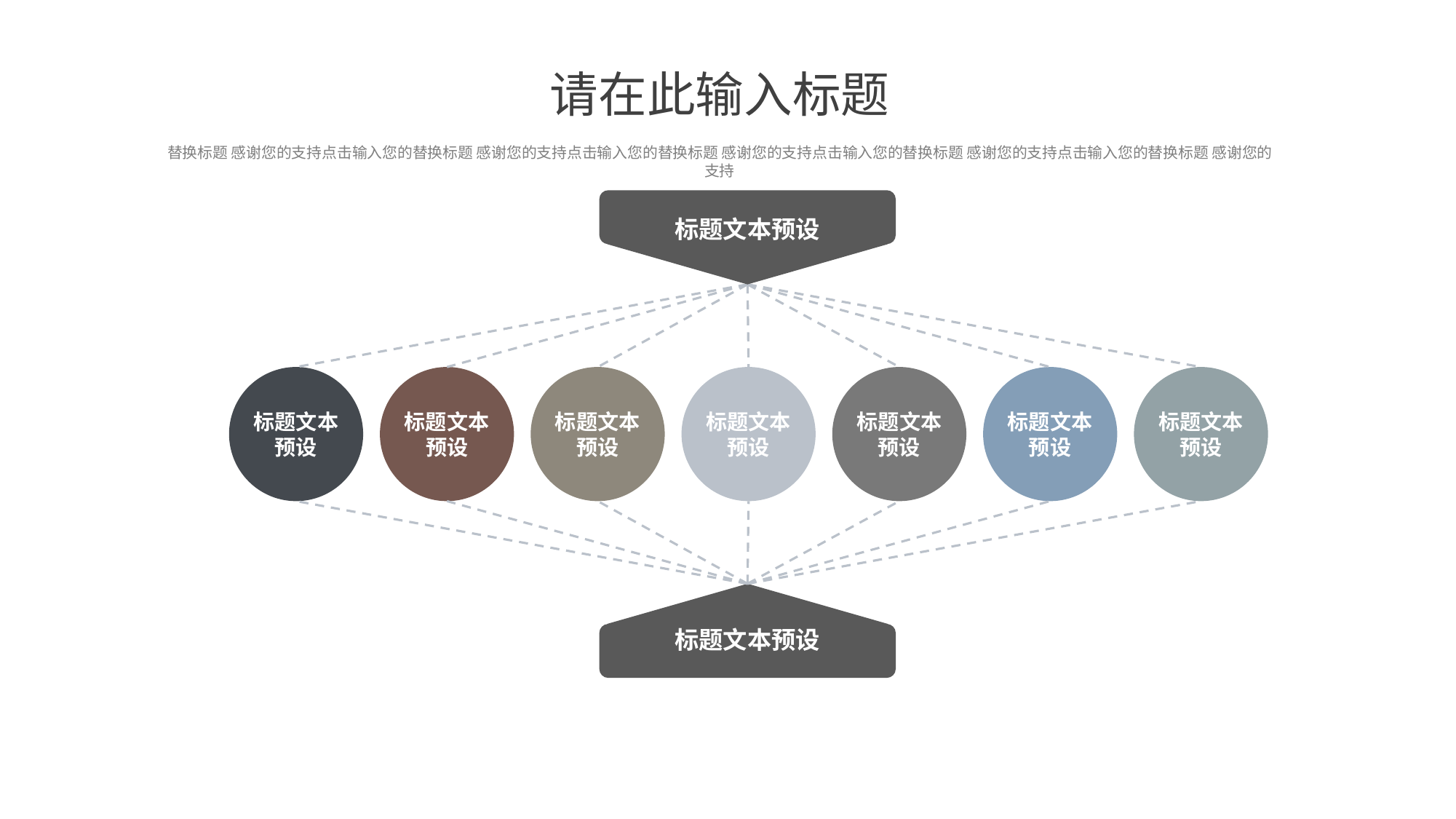

请在此输入标题
替换标题 感谢您的支持点击输入您的替换标题 感谢您的支持点击输入您的替换标题 感谢您的支持点击输入您的替换标题 感谢您的支持点击输入您的替换标题 感谢您的
支持
标题文本预设
标题文本
预设
标题文本
预设
标题文本
预设
标题文本
预设
标题文本
预设
标题文本
预设
标题文本
预设
标题文本预设